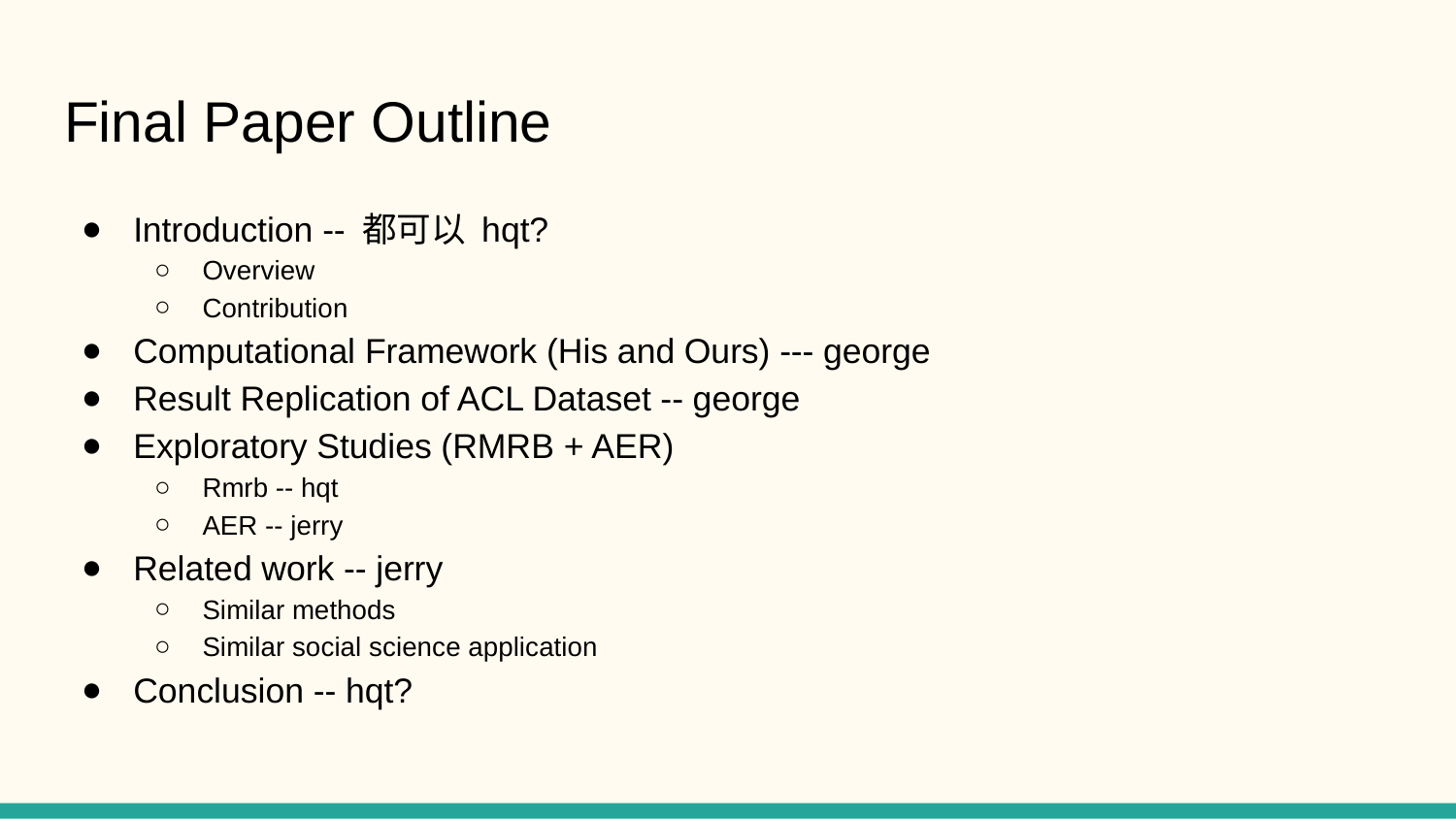

# Final Paper Outline
Introduction -- 都可以 hqt?
Overview
Contribution
Computational Framework (His and Ours) --- george
Result Replication of ACL Dataset -- george
Exploratory Studies (RMRB + AER)
Rmrb -- hqt
AER -- jerry
Related work -- jerry
Similar methods
Similar social science application
Conclusion -- hqt?